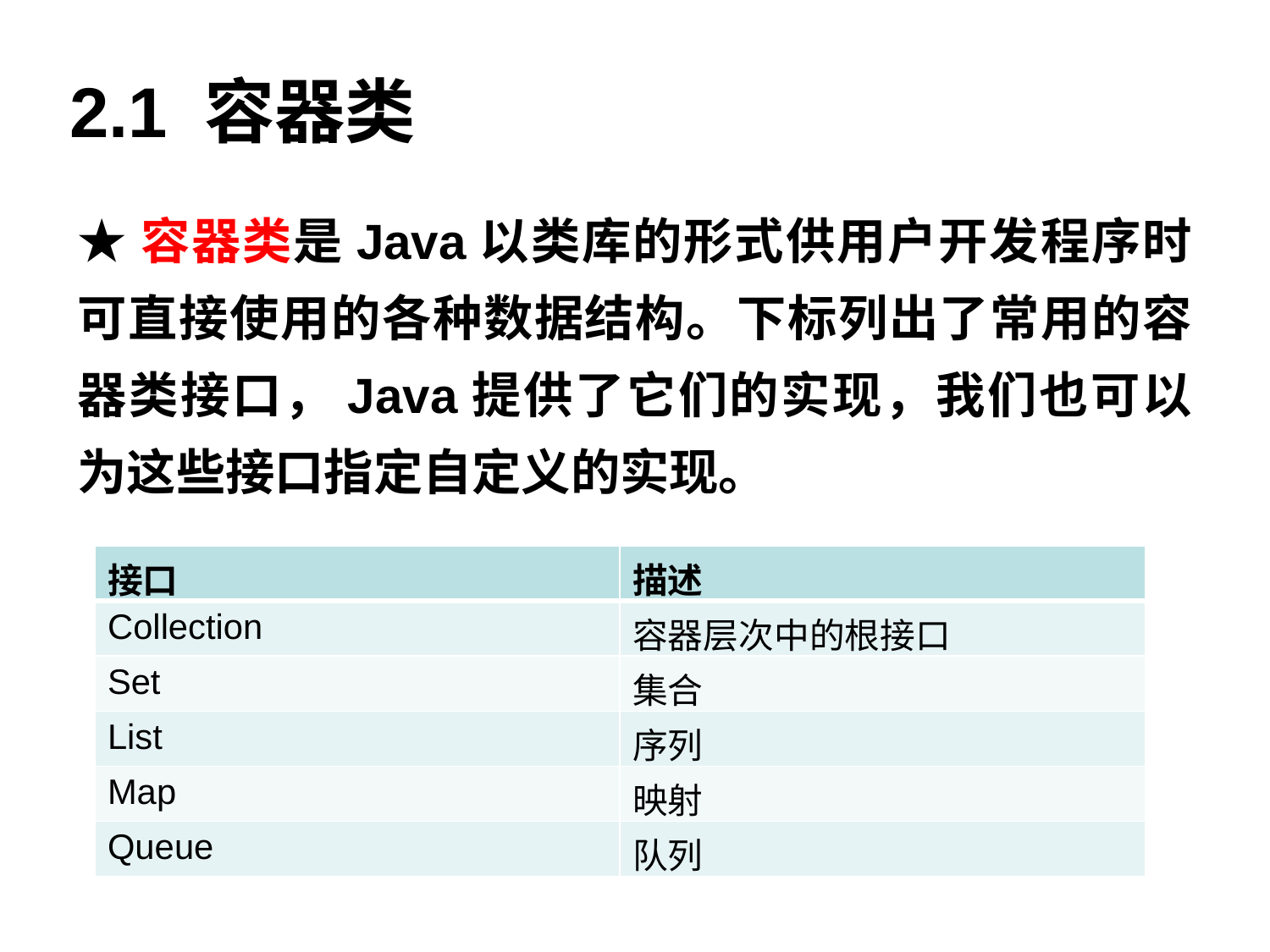

# 2.1 容器类
★容器类是Java以类库的形式供用户开发程序时可直接使用的各种数据结构。下标列出了常用的容器类接口，Java提供了它们的实现，我们也可以为这些接口指定自定义的实现。
| 接口 | 描述 |
| --- | --- |
| Collection | 容器层次中的根接口 |
| Set | 集合 |
| List | 序列 |
| Map | 映射 |
| Queue | 队列 |